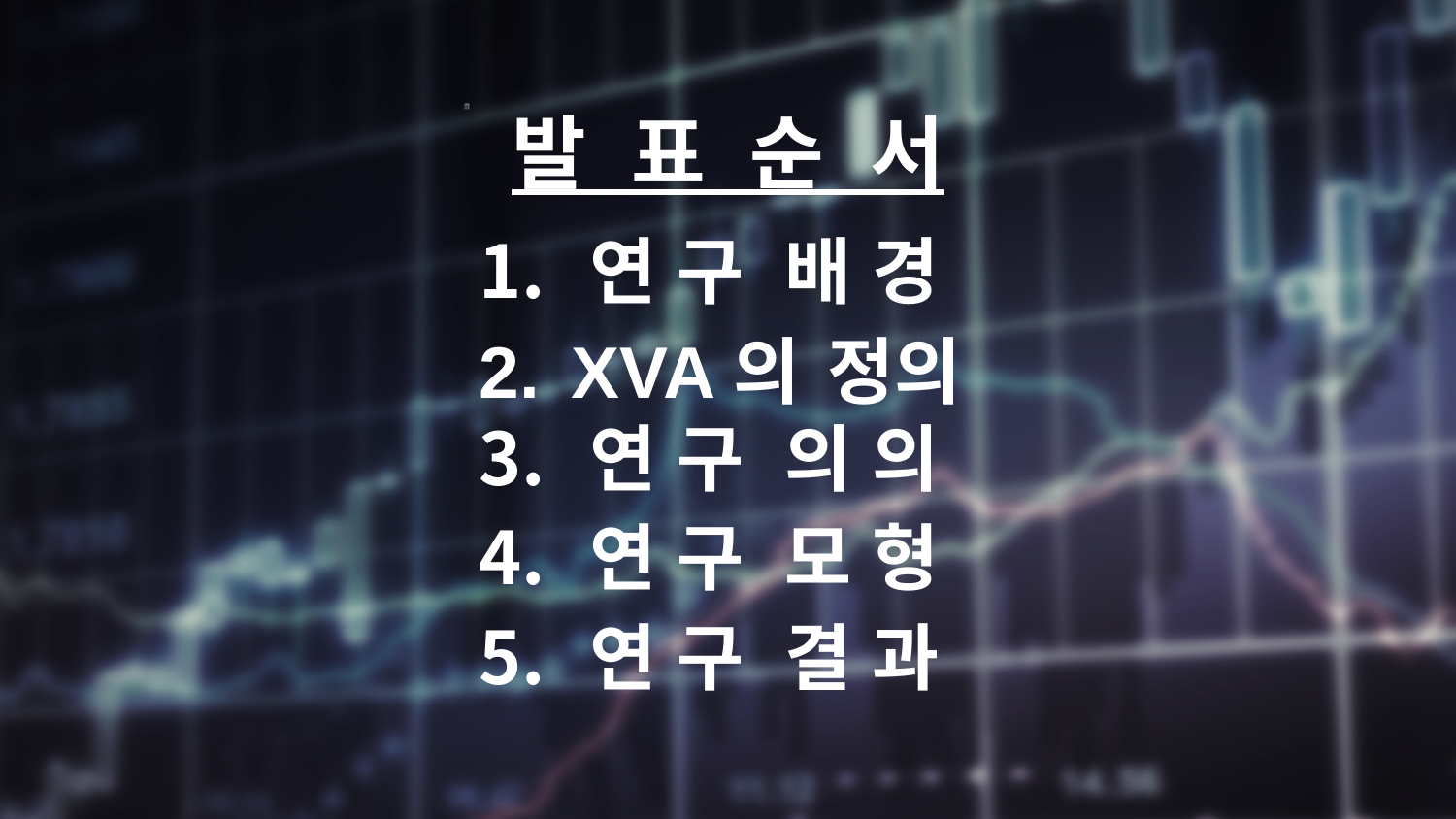

발  표  순  서

 연 구  배 경

 XVA의  정의
 연 구  의 의

 연 구  모 형

 연 구  결 과